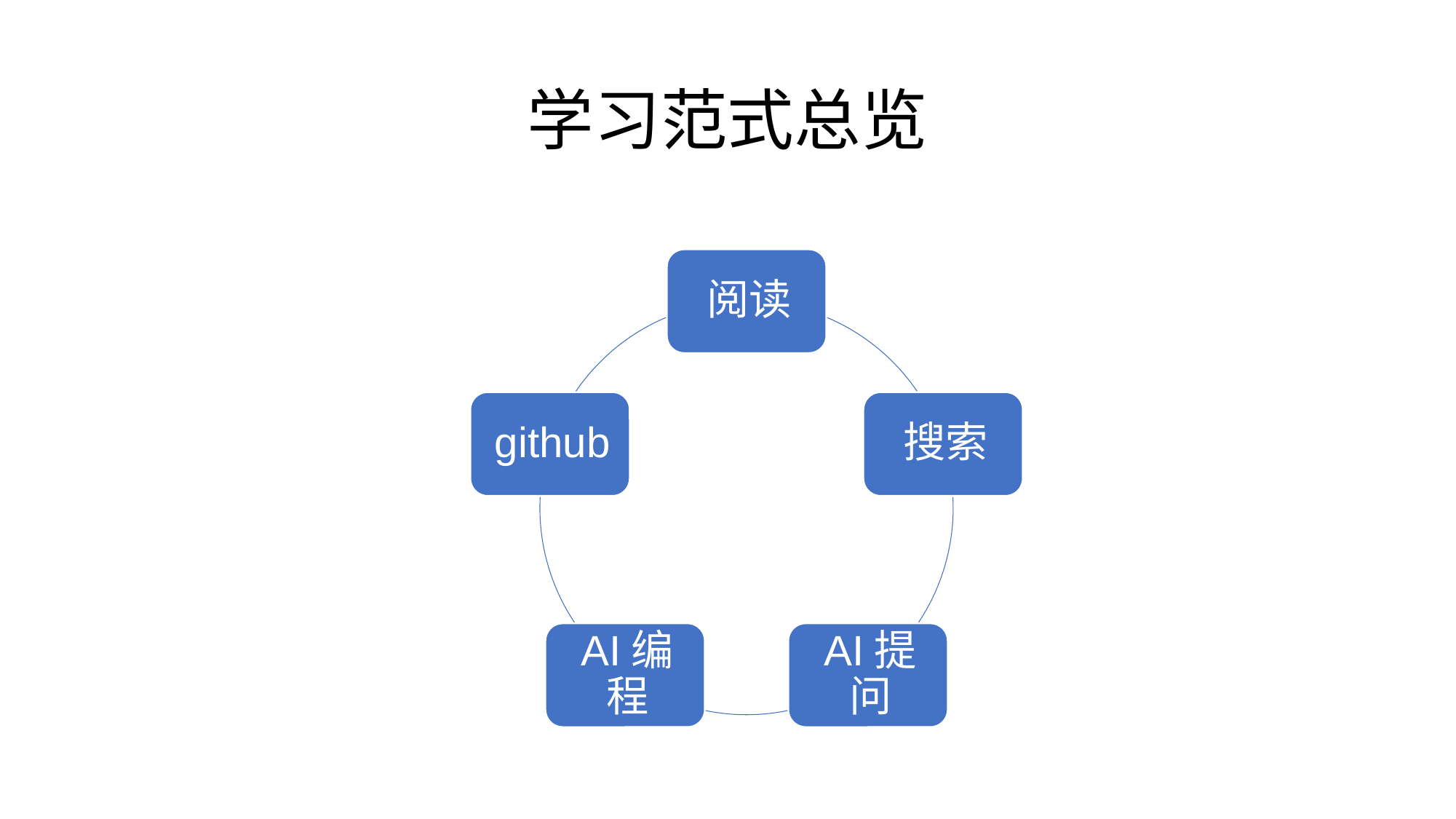

# 学习范式总览
阅读
搜索
AI提问
AI编程
github